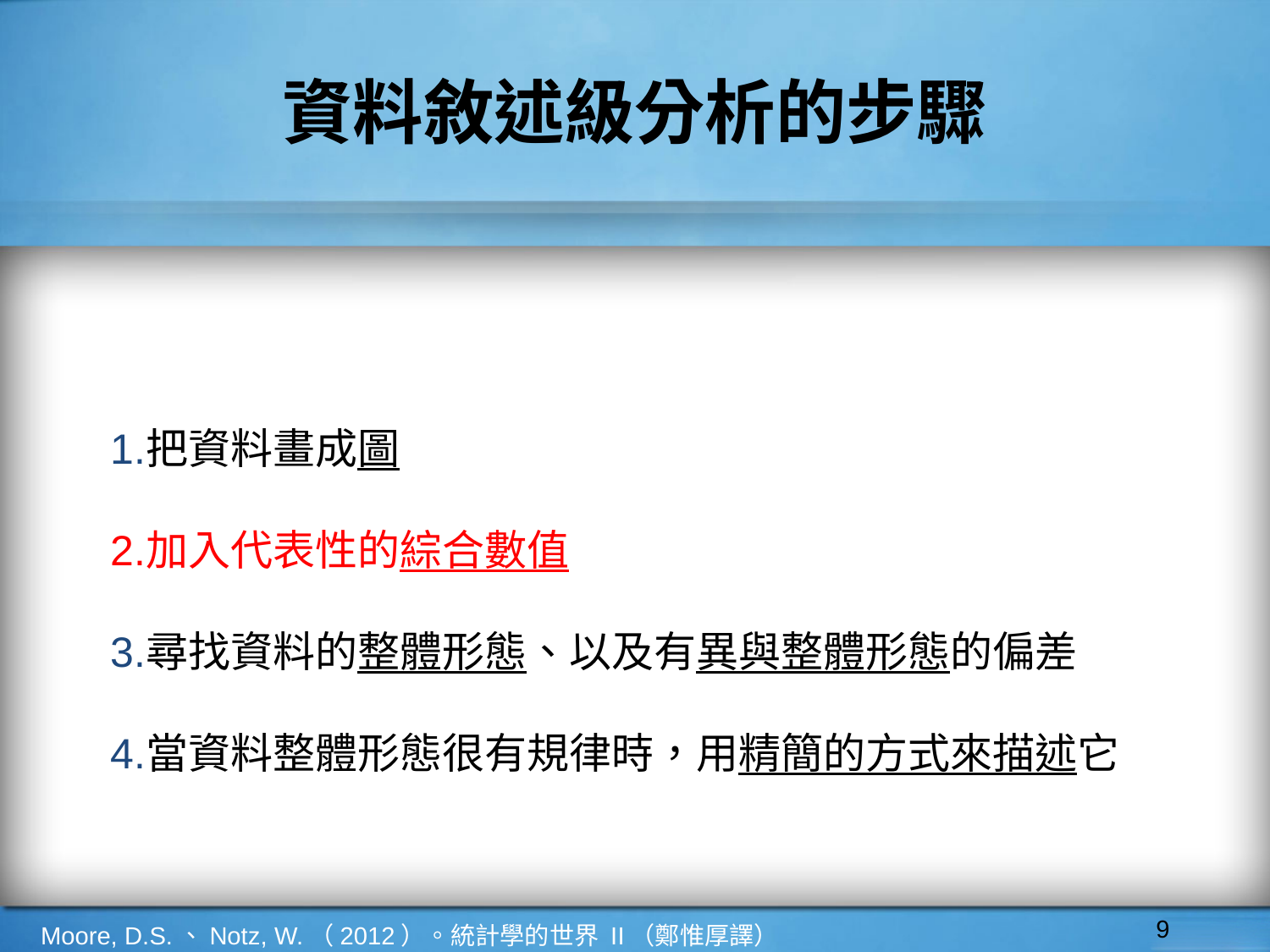

# 資料敘述級分析的步驟
把資料畫成圖
加入代表性的綜合數值
尋找資料的整體形態、以及有異與整體形態的偏差
當資料整體形態很有規律時，用精簡的方式來描述它
9
Moore, D.S.、Notz, W.（2012）。統計學的世界 II（鄭惟厚譯）